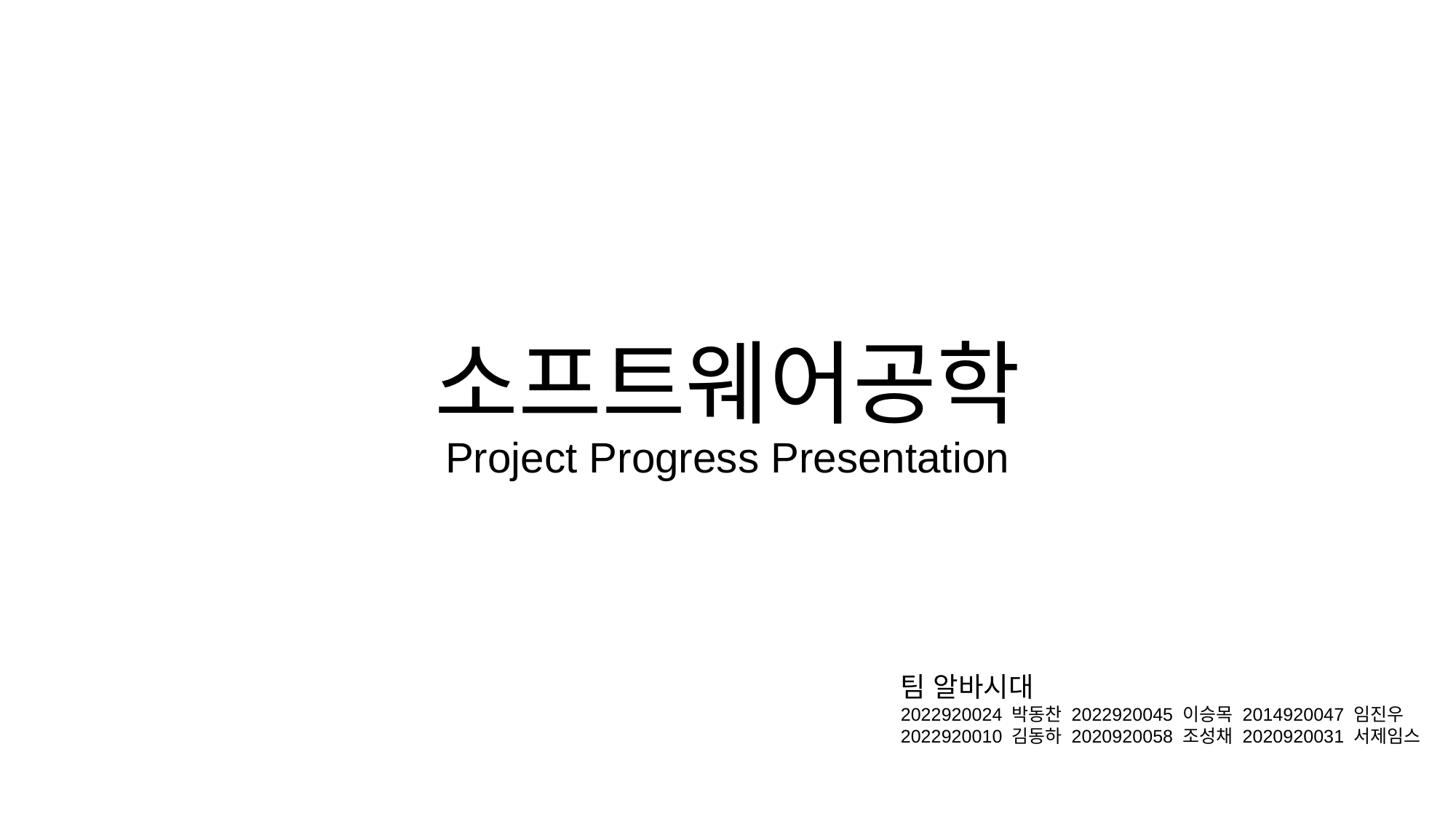

# 소프트웨어공학 Project Progress Presentation
팀 알바시대
2022920024 박동찬 2022920045 이승목 2014920047 임진우
2022920010 김동하 2020920058 조성채 2020920031 서제임스